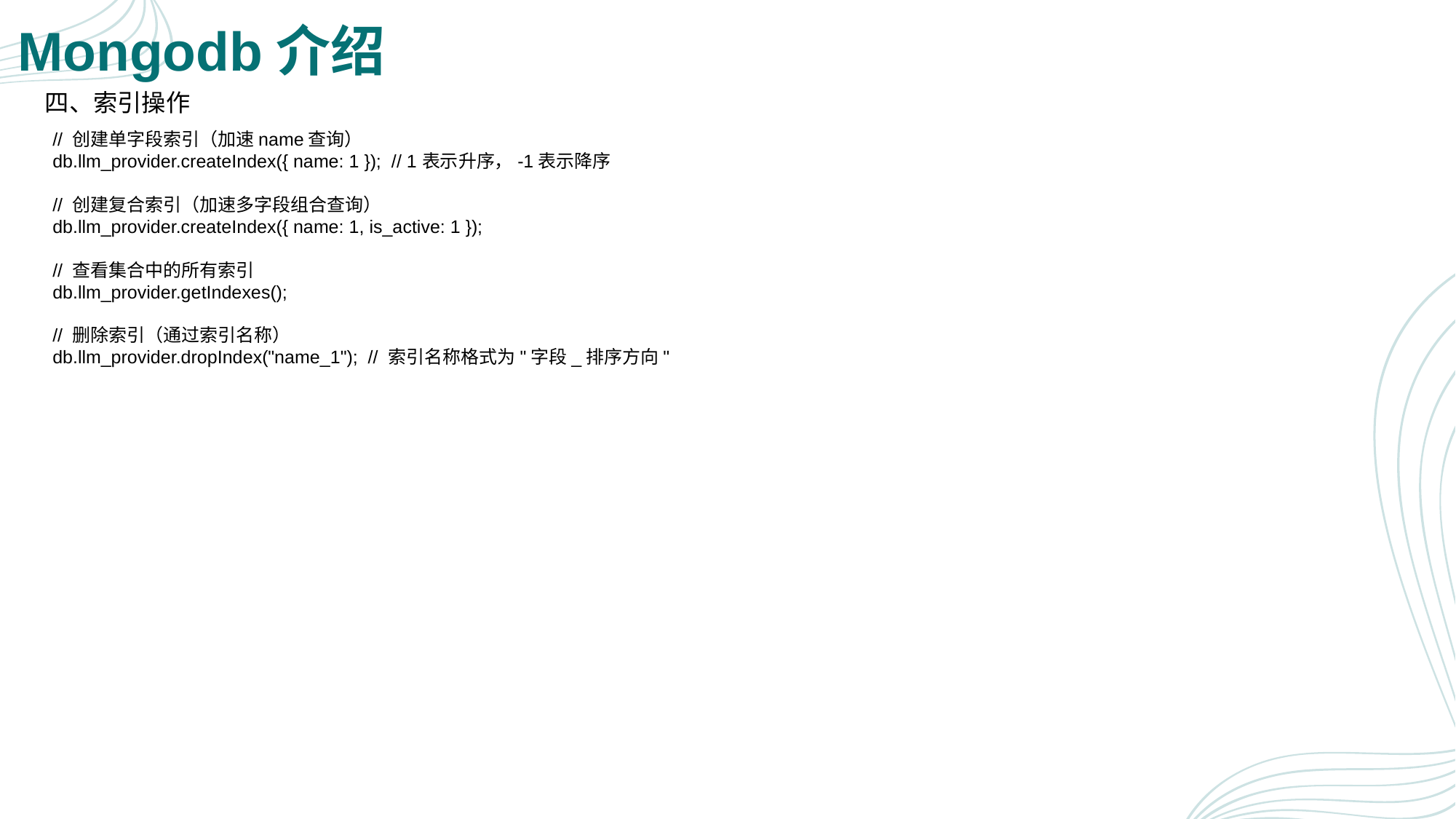

# Mongodb介绍
四、索引操作
// 创建单字段索引（加速name查询）
db.llm_provider.createIndex({ name: 1 });  // 1表示升序，-1表示降序

// 创建复合索引（加速多字段组合查询）
db.llm_provider.createIndex({ name: 1, is_active: 1 });

// 查看集合中的所有索引
db.llm_provider.getIndexes();

// 删除索引（通过索引名称）
db.llm_provider.dropIndex("name_1");  // 索引名称格式为"字段_排序方向"